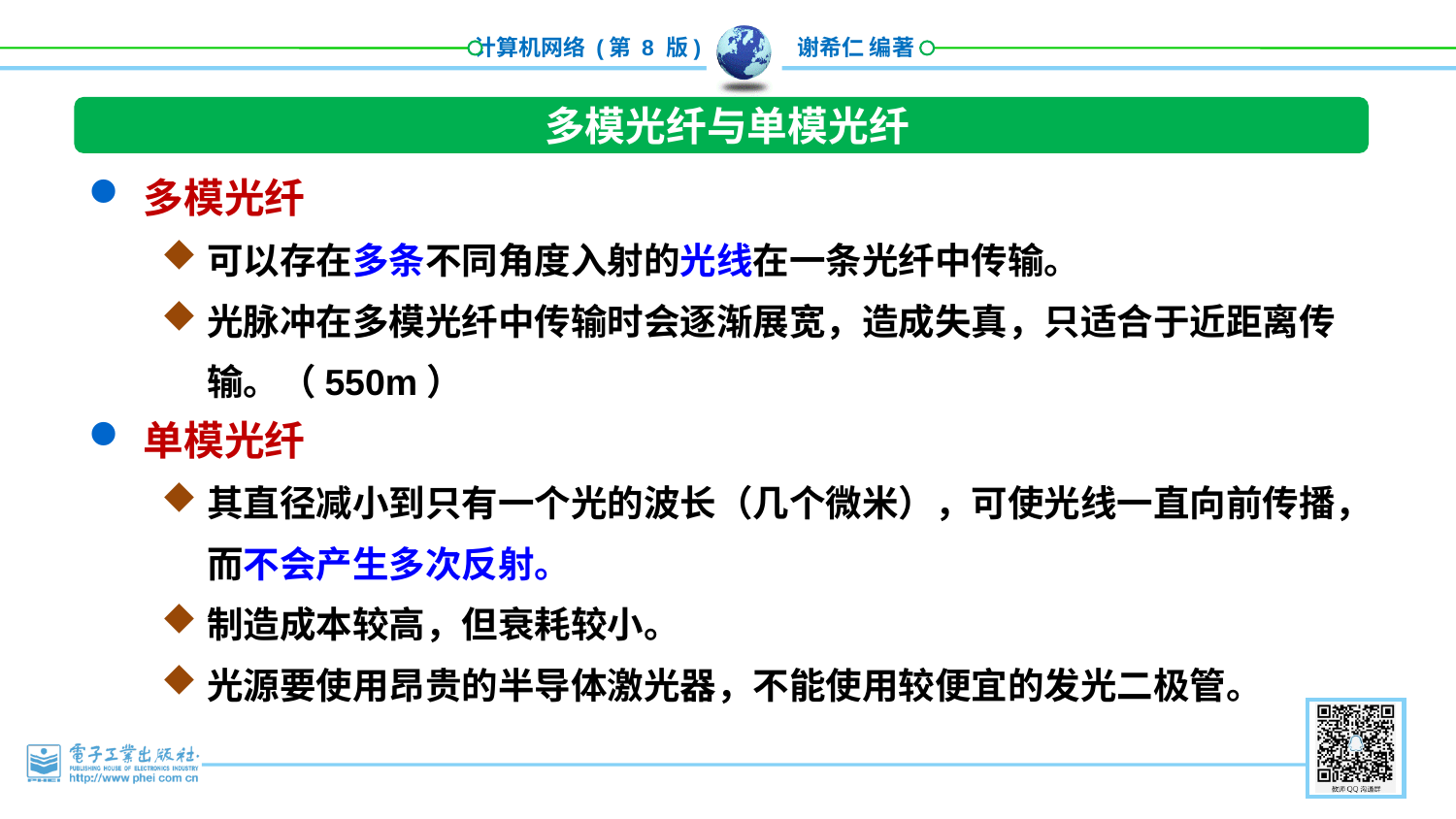

多模光纤与单模光纤
多模光纤
可以存在多条不同角度入射的光线在一条光纤中传输。
光脉冲在多模光纤中传输时会逐渐展宽，造成失真，只适合于近距离传输。（550m）
单模光纤
其直径减小到只有一个光的波长（几个微米），可使光线一直向前传播，而不会产生多次反射。
制造成本较高，但衰耗较小。
光源要使用昂贵的半导体激光器，不能使用较便宜的发光二极管。